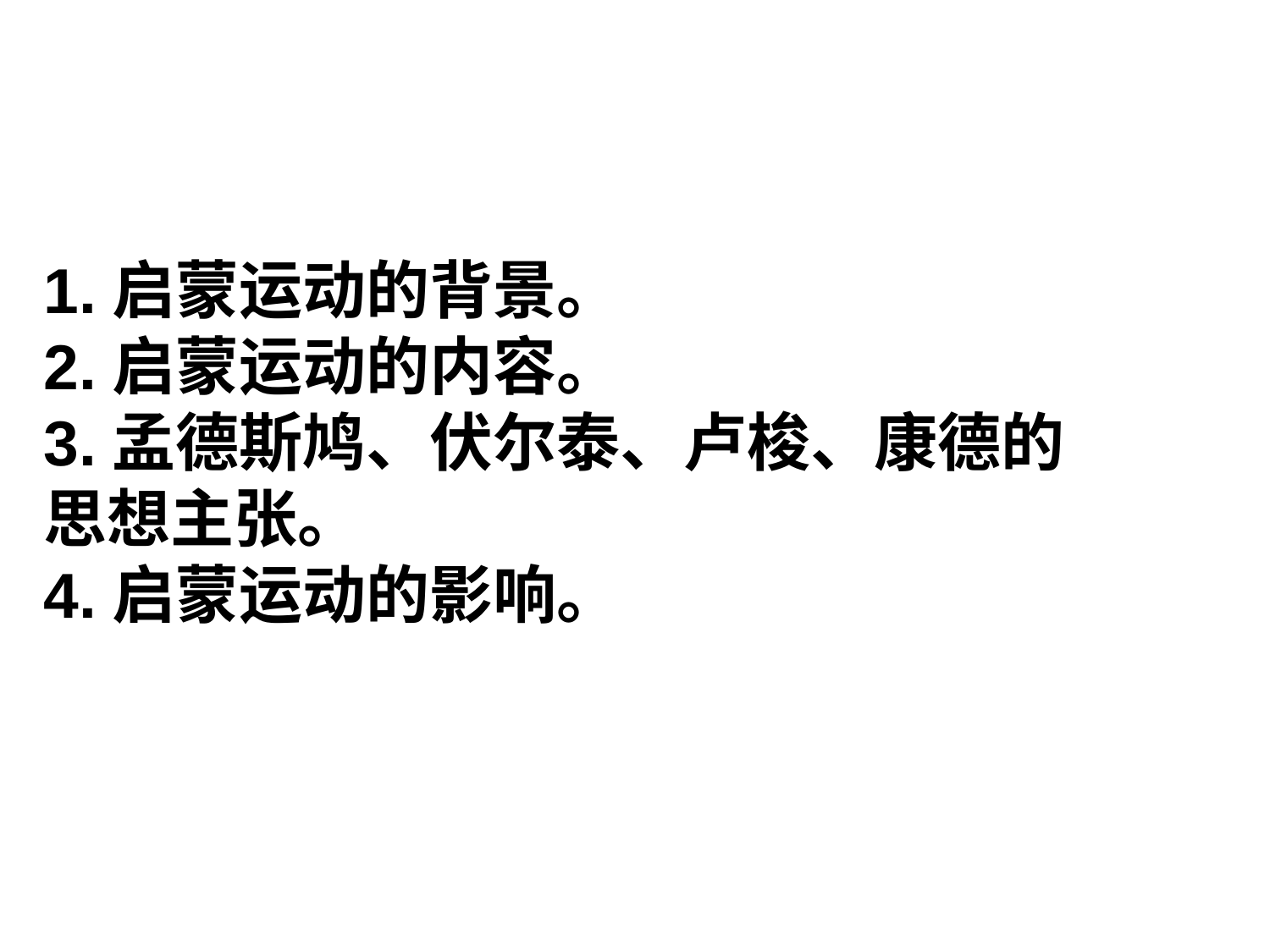

1.启蒙运动的背景。
2.启蒙运动的内容。
3.孟德斯鸠、伏尔泰、卢梭、康德的思想主张。
4.启蒙运动的影响。